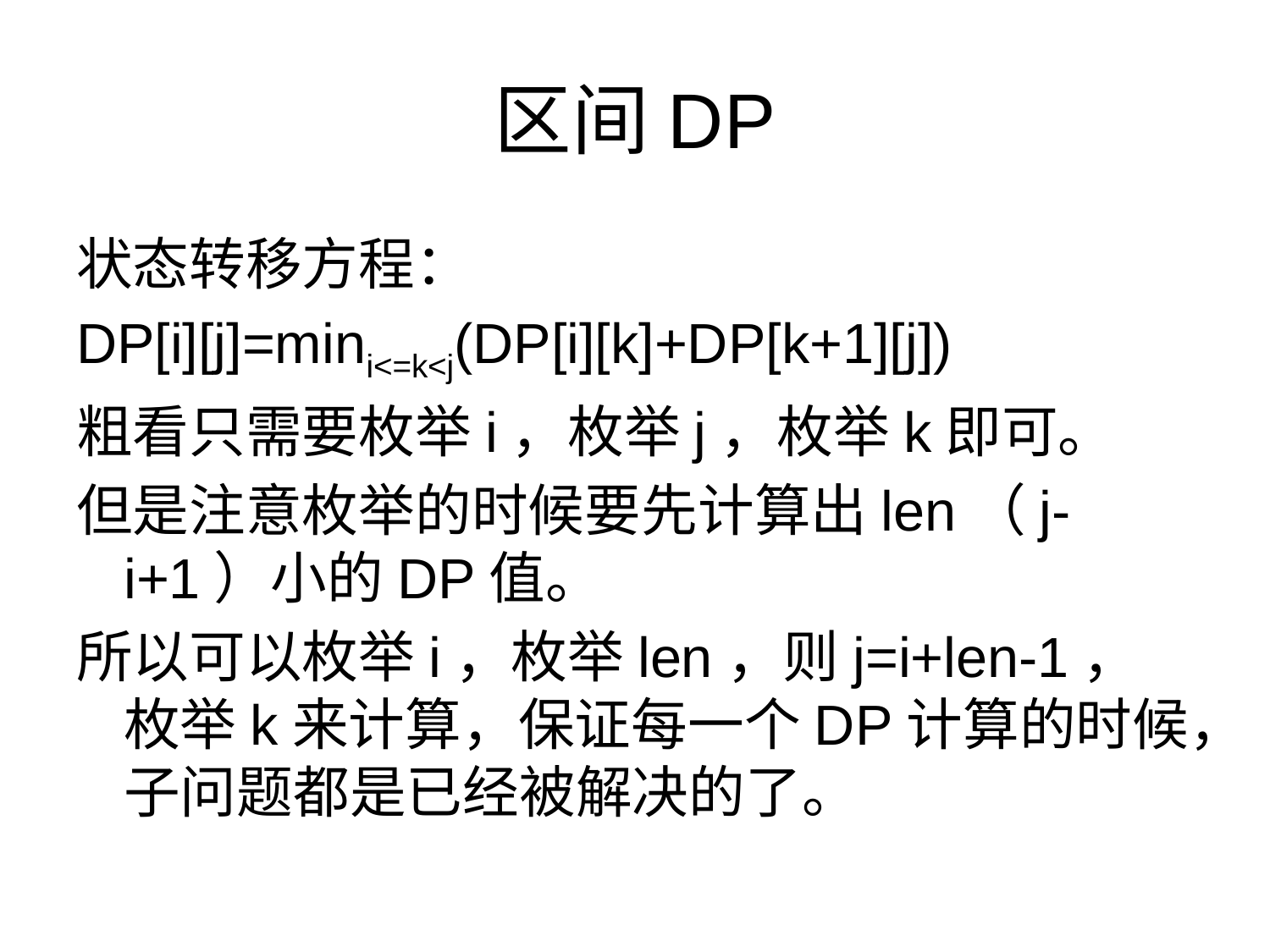

# 区间DP
状态转移方程：
DP[i][j]=mini<=k<j(DP[i][k]+DP[k+1][j])
粗看只需要枚举i，枚举j，枚举k即可。
但是注意枚举的时候要先计算出len（j-i+1）小的DP值。
所以可以枚举i，枚举len，则j=i+len-1，枚举k来计算，保证每一个DP计算的时候，子问题都是已经被解决的了。